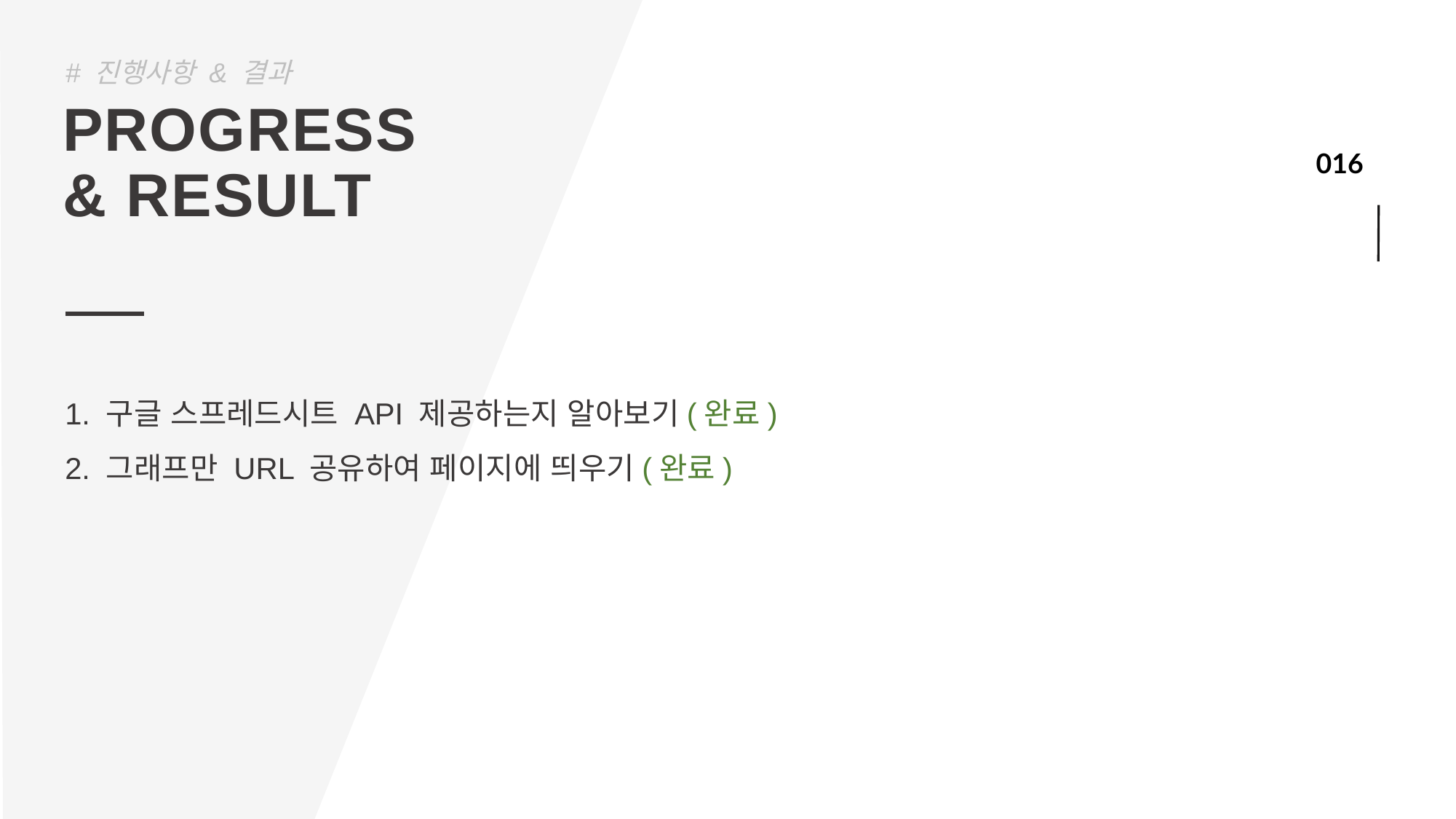

# 진행사항 & 결과
PROGRESS
& RESULT
구글 스프레드시트 API 제공하는지 알아보기(완료)
그래프만 URL 공유하여 페이지에 띄우기(완료)